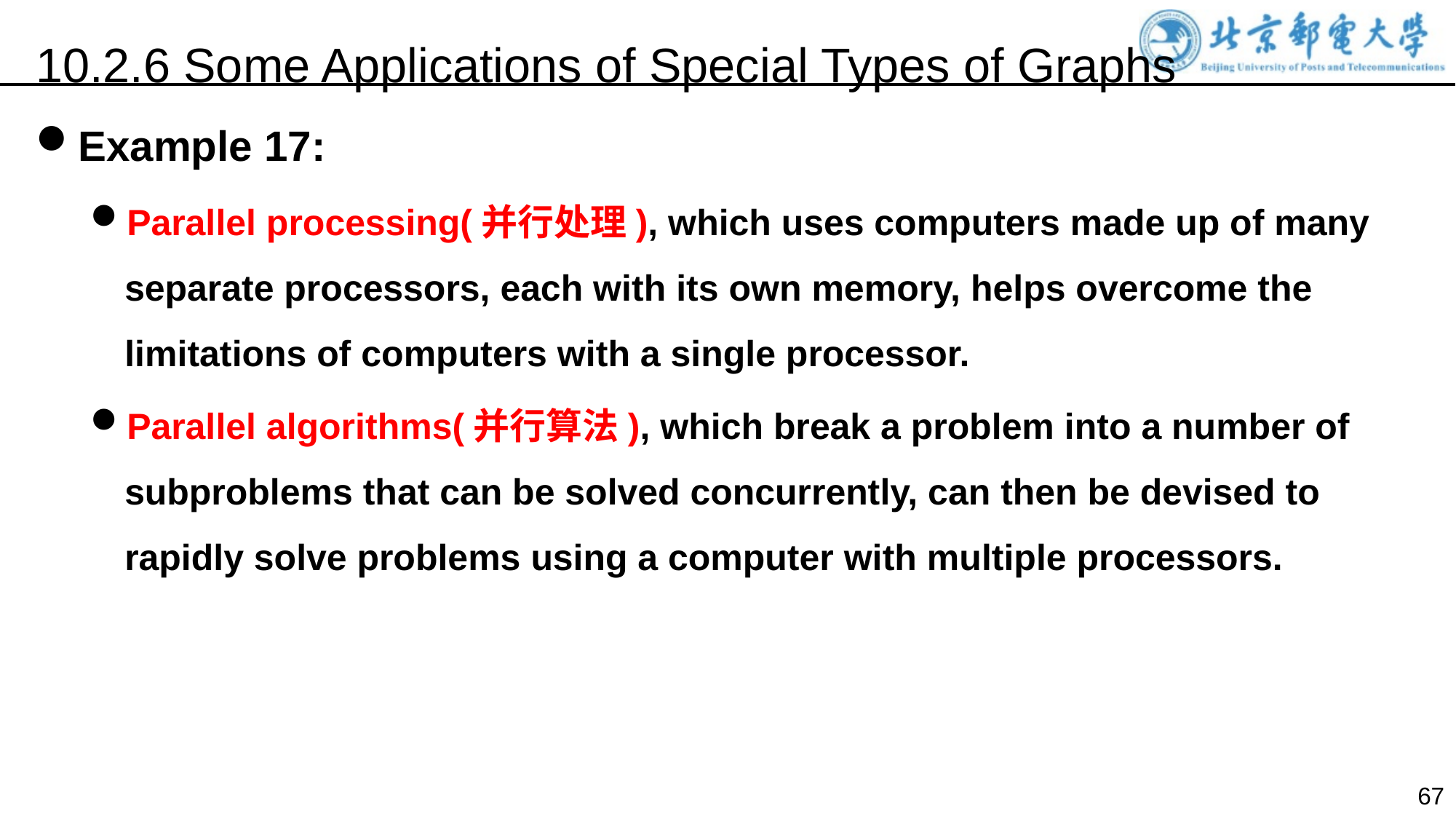

10.2.6 Some Applications of Special Types of Graphs
Example 17:
Parallel processing(并行处理), which uses computers made up of many separate processors, each with its own memory, helps overcome the limitations of computers with a single processor.
Parallel algorithms(并行算法), which break a problem into a number of subproblems that can be solved concurrently, can then be devised to rapidly solve problems using a computer with multiple processors.